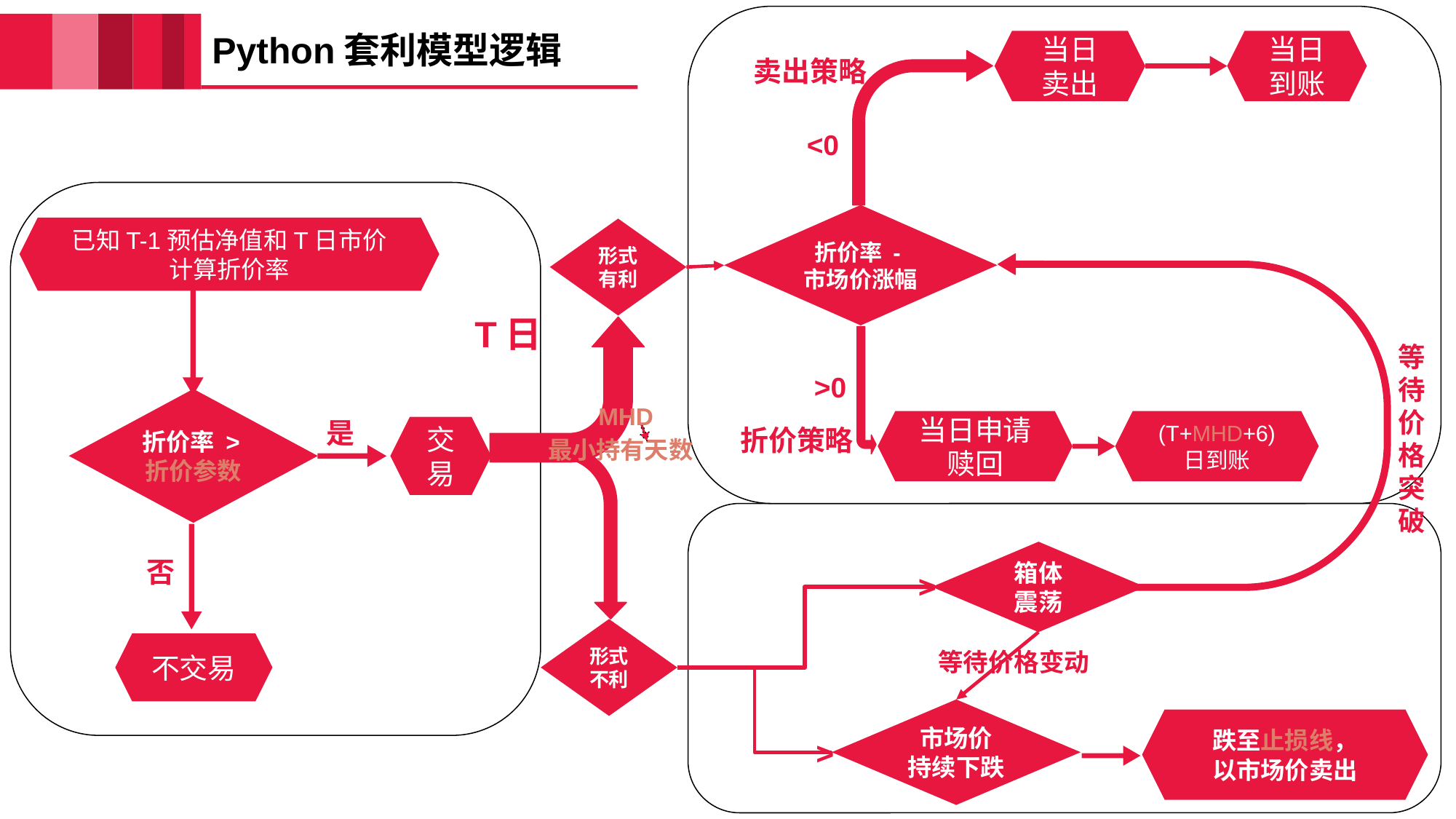

当日
卖出
当日到账
# Python套利模型逻辑
卖出策略

<0

折价率 -
市场价涨幅
已知T-1预估净值和T日市价
计算折价率
形式
有利

T日

等待价格突破
>0
折价率 >折价参数
MHD
是
当日申请赎回
(T+MHD+6)
日到账
交易
折价策略

最小持有天数

箱体
震荡
否
>
形式
不利
不交易
等待价格变动
市场价
持续下跌
跌至止损线，
以市场价卖出

>